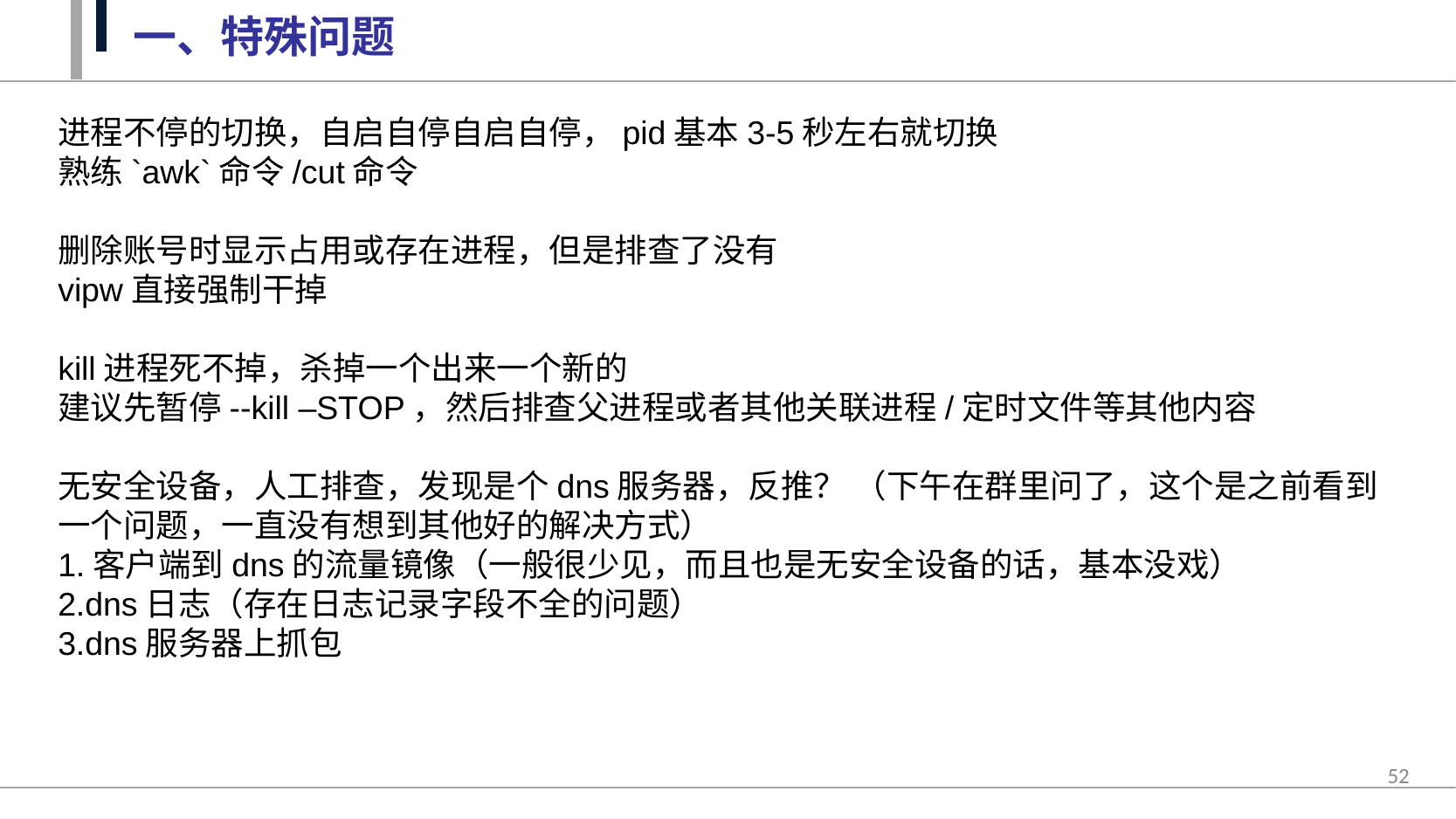

一、特殊问题
进程不停的切换，自启自停自启自停，pid基本3-5秒左右就切换
熟练`awk`命令/cut命令

删除账号时显示占用或存在进程，但是排查了没有
vipw直接强制干掉

kill进程死不掉，杀掉一个出来一个新的
建议先暂停--kill –STOP，然后排查父进程或者其他关联进程/定时文件等其他内容

无安全设备，人工排查，发现是个dns服务器，反推？ （下午在群里问了，这个是之前看到一个问题，一直没有想到其他好的解决方式）
1.客户端到dns的流量镜像（一般很少见，而且也是无安全设备的话，基本没戏）
2.dns日志（存在日志记录字段不全的问题）
3.dns服务器上抓包

52